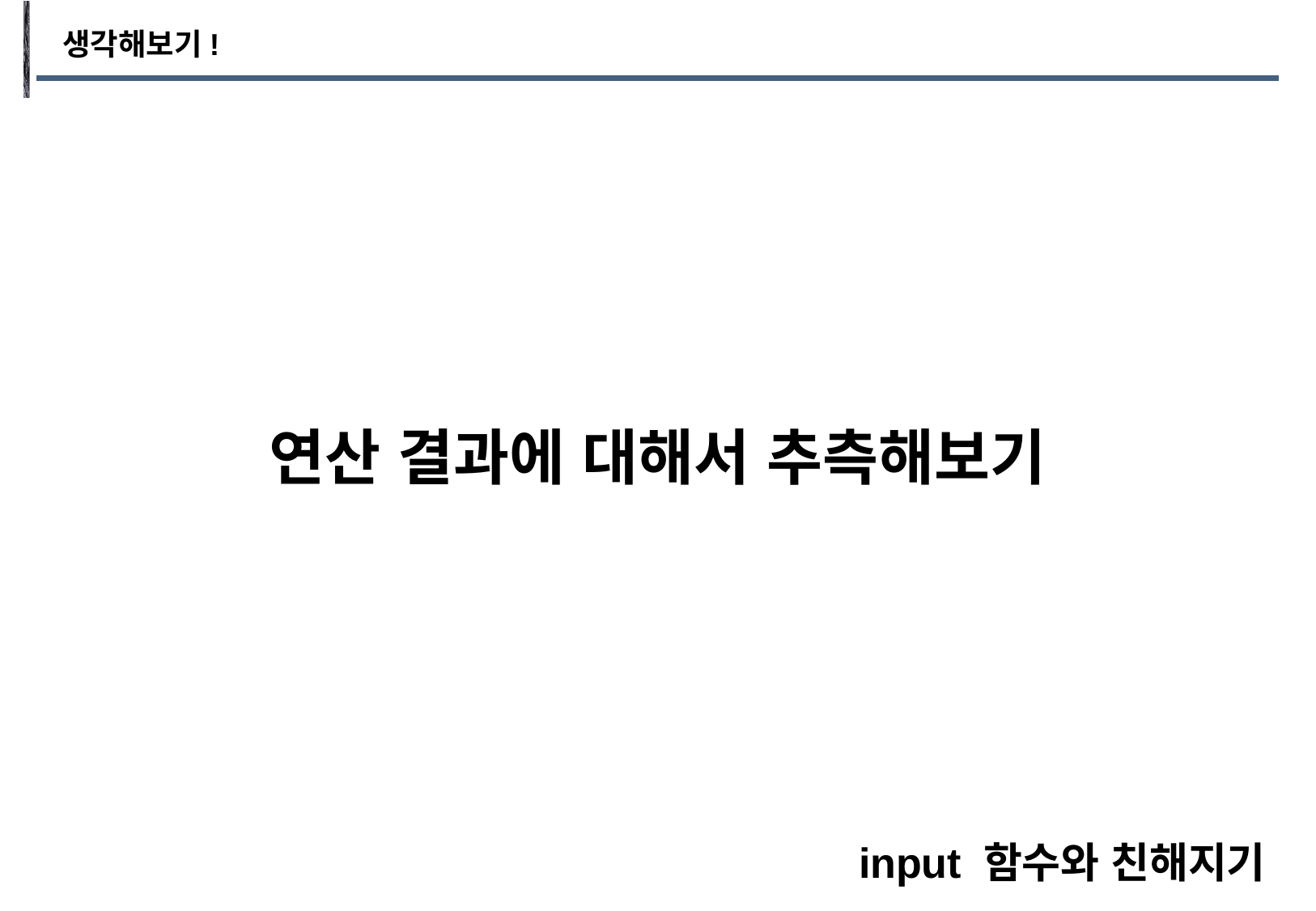

생각해보기!

연산 결과에 대해서 추측해보기
input 함수와 친해지기